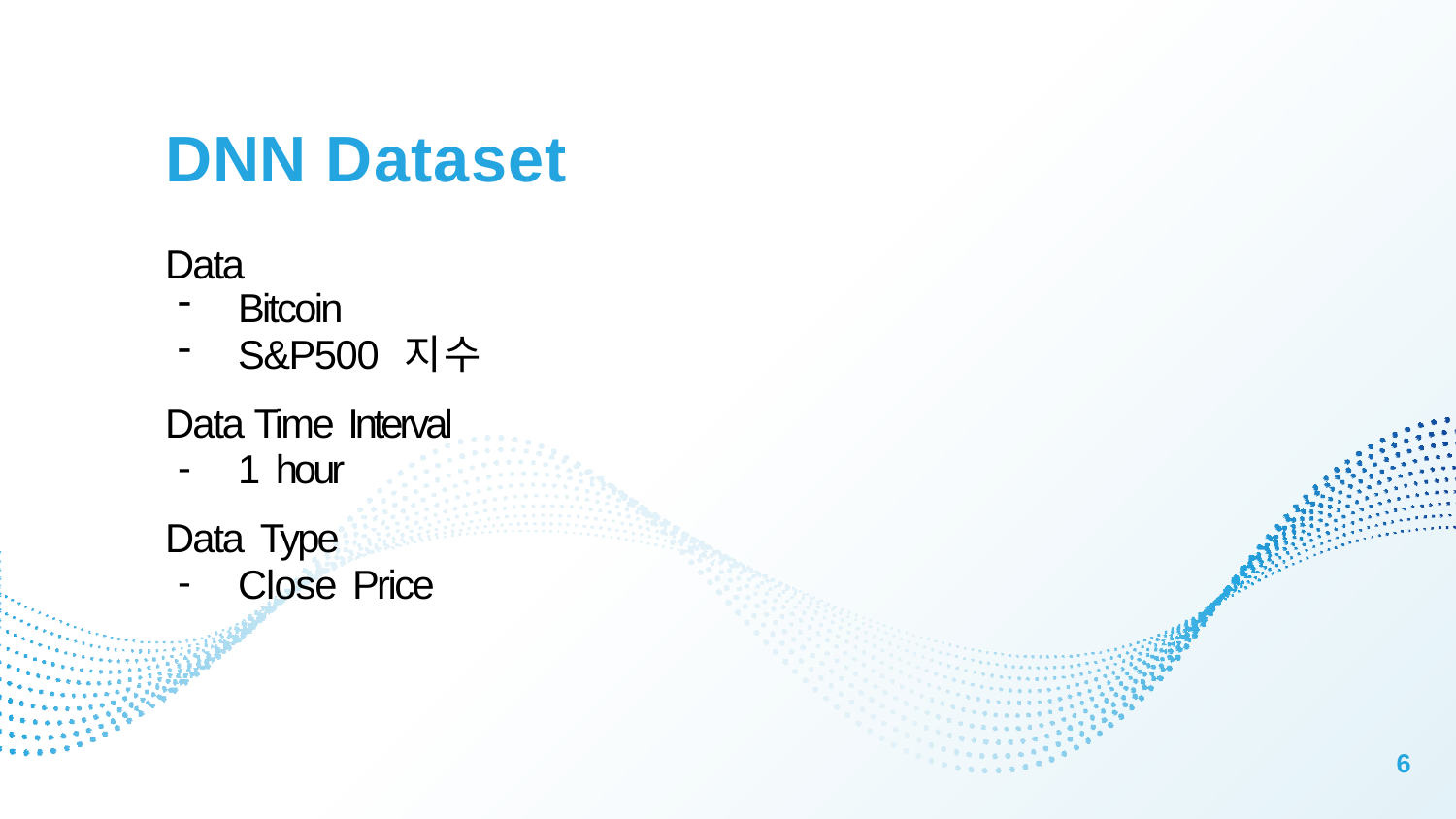

# DNN Dataset
Data
Bitcoin
S&P500 지수

Data Time Interval
1 hour

Data Type
Close Price
6